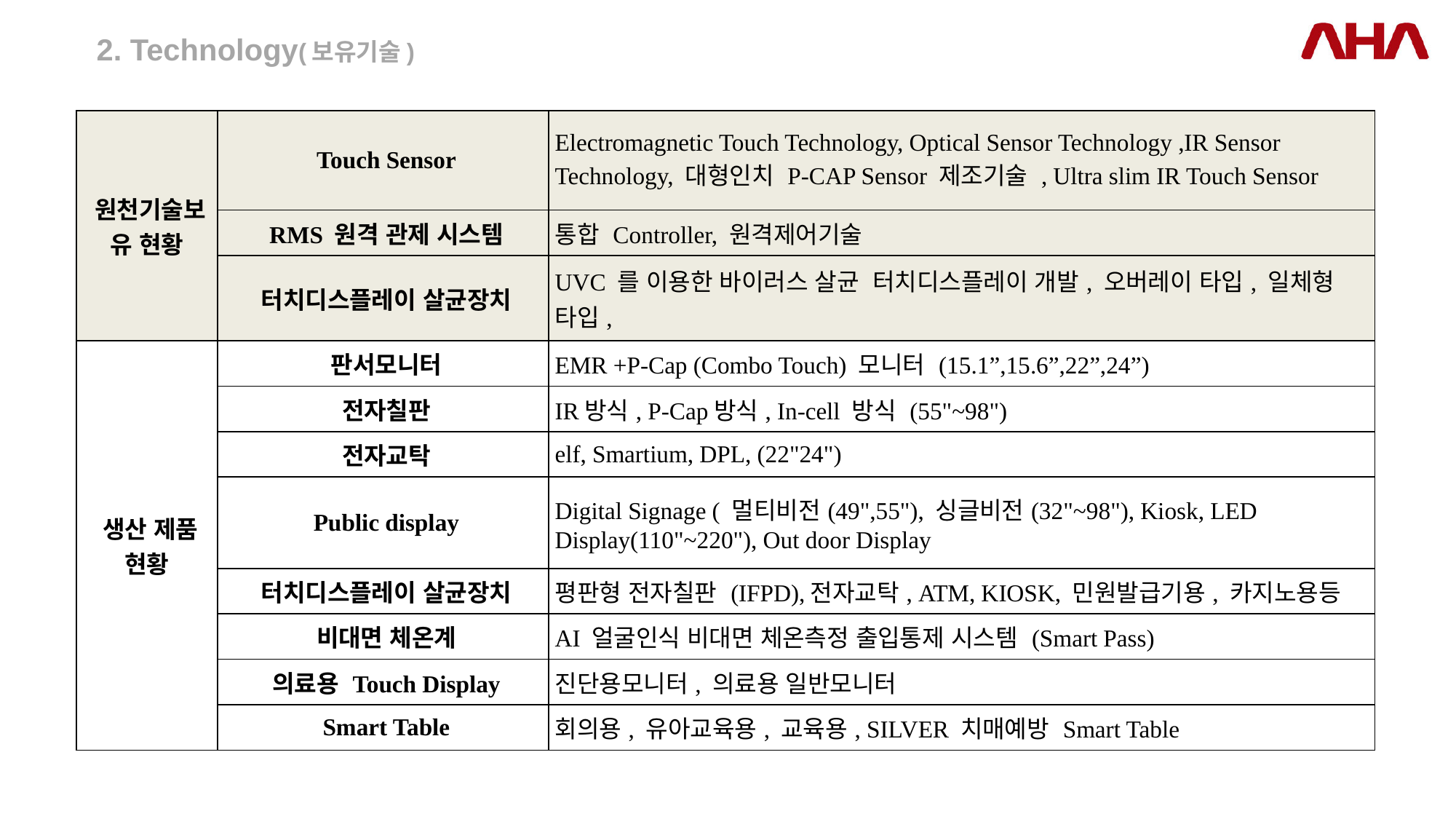

2. Technology(보유기술)

| 원천기술보유 현황 | Touch Sensor | Electromagnetic Touch Technology, Optical Sensor Technology ,IR Sensor Technology, 대형인치 P-CAP Sensor 제조기술 , Ultra slim IR Touch Sensor |
| --- | --- | --- |
|  | RMS 원격 관제 시스템 | 통합 Controller, 원격제어기술 |
|  | 터치디스플레이 살균장치 | UVC 를 이용한 바이러스 살균 터치디스플레이 개발, 오버레이 타입, 일체형 타입, |
| 생산 제품 현황 | 판서모니터 | EMR +P-Cap (Combo Touch) 모니터 (15.1”,15.6”,22”,24”) |
|  | 전자칠판 | IR방식, P-Cap방식, In-cell 방식 (55"~98") |
|  | 전자교탁 | elf, Smartium, DPL, (22"24") |
|  | Public display | Digital Signage ( 멀티비전(49",55"), 싱글비전(32"~98"), Kiosk, LED Display(110"~220"), Out door Display |
|  | 터치디스플레이 살균장치 | 평판형 전자칠판 (IFPD),전자교탁, ATM, KIOSK, 민원발급기용, 카지노용등 |
|  | 비대면 체온계 | AI 얼굴인식 비대면 체온측정 출입통제 시스템 (Smart Pass) |
|  | 의료용 Touch Display | 진단용모니터, 의료용 일반모니터 |
|  | Smart Table | 회의용, 유아교육용, 교육용, SILVER 치매예방 Smart Table |